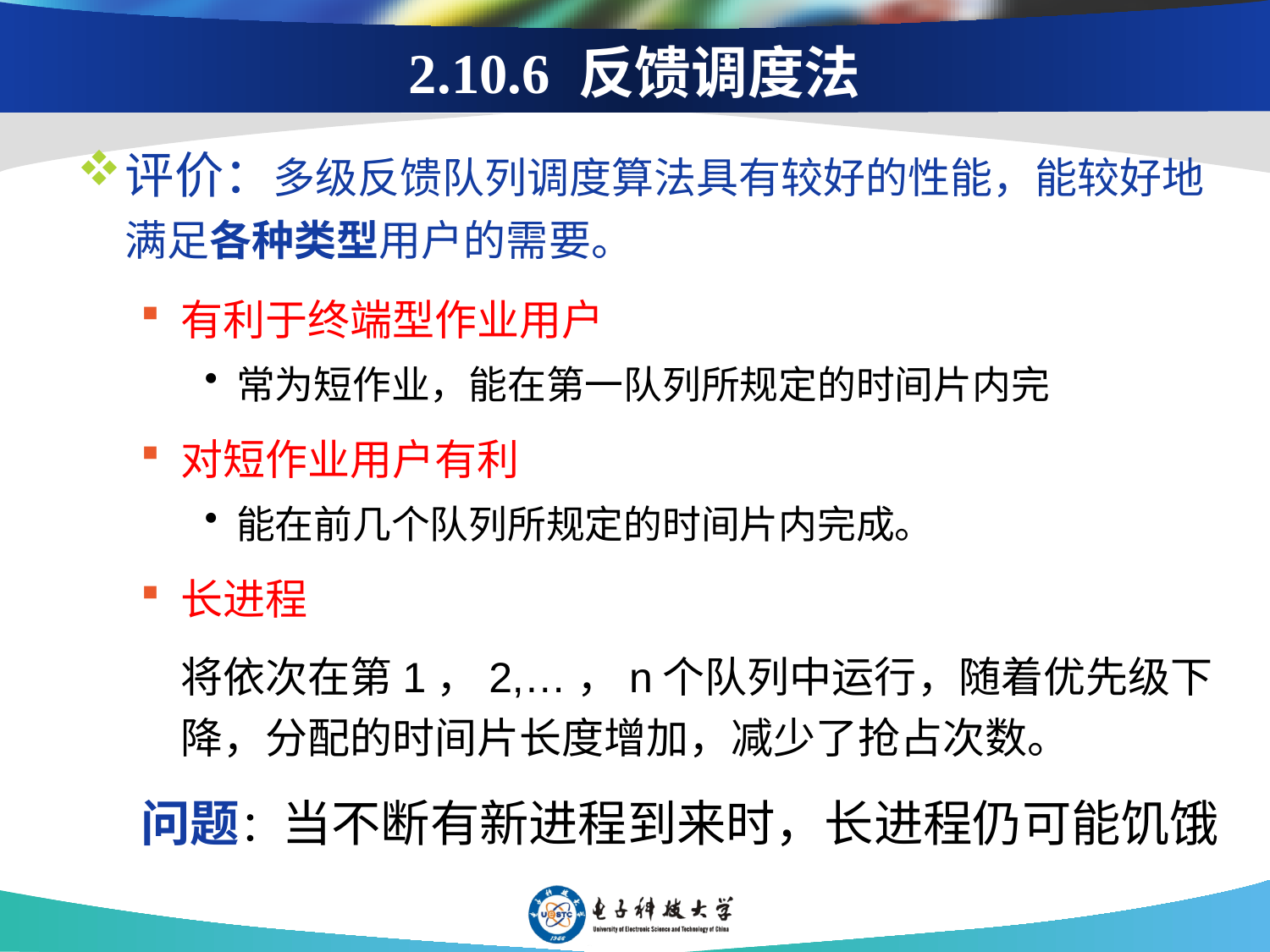

# 2.10.6 反馈调度法
评价：多级反馈队列调度算法具有较好的性能，能较好地满足各种类型用户的需要。
有利于终端型作业用户
常为短作业，能在第一队列所规定的时间片内完
对短作业用户有利
能在前几个队列所规定的时间片内完成。
长进程
	将依次在第1，2,…，n个队列中运行，随着优先级下降，分配的时间片长度增加，减少了抢占次数。
问题：当不断有新进程到来时，长进程仍可能饥饿